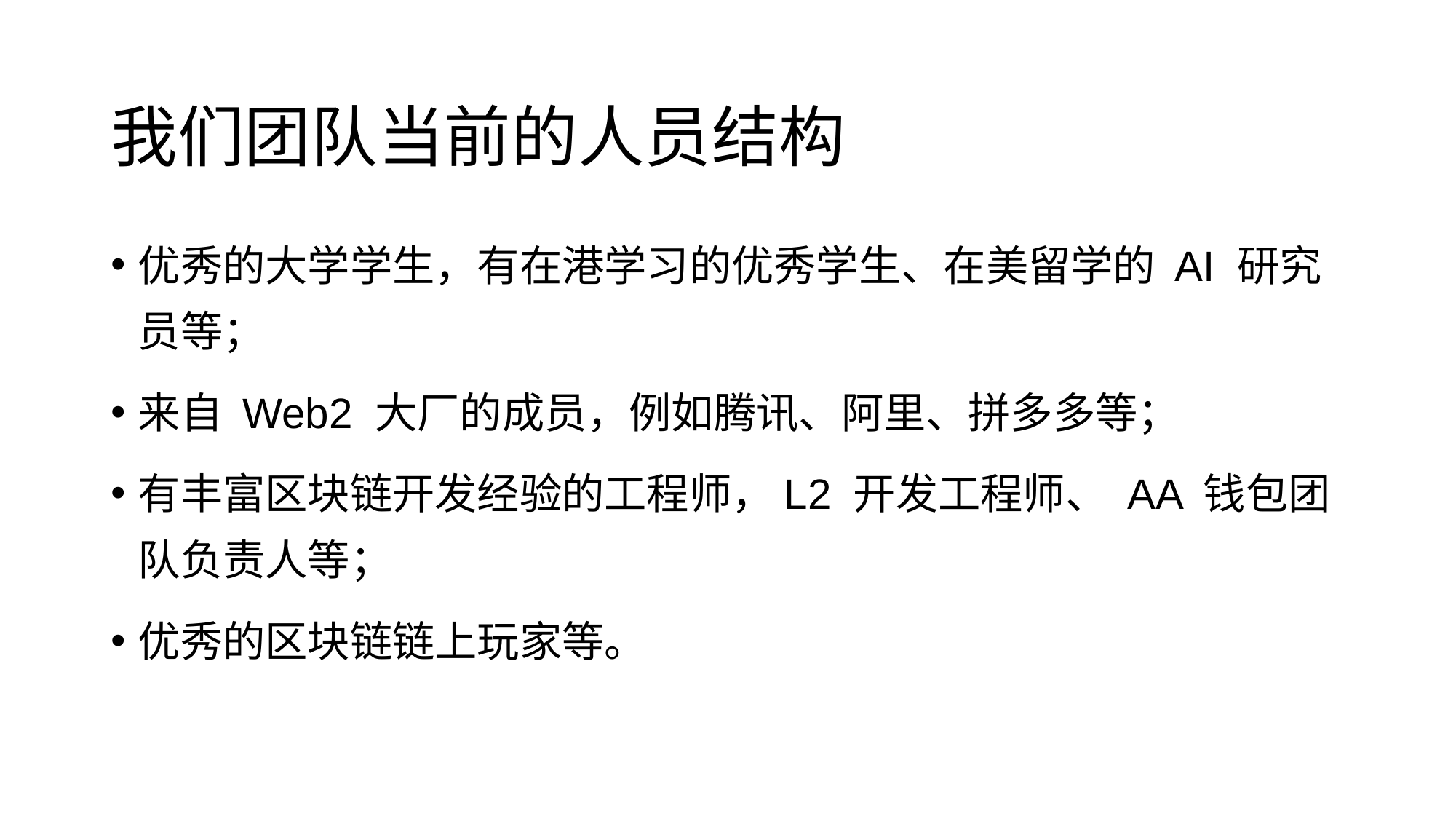

# 我们团队当前的人员结构
优秀的大学学生，有在港学习的优秀学生、在美留学的 AI 研究员等；
来自 Web2 大厂的成员，例如腾讯、阿里、拼多多等；
有丰富区块链开发经验的工程师，L2 开发工程师、 AA 钱包团队负责人等；
优秀的区块链链上玩家等。